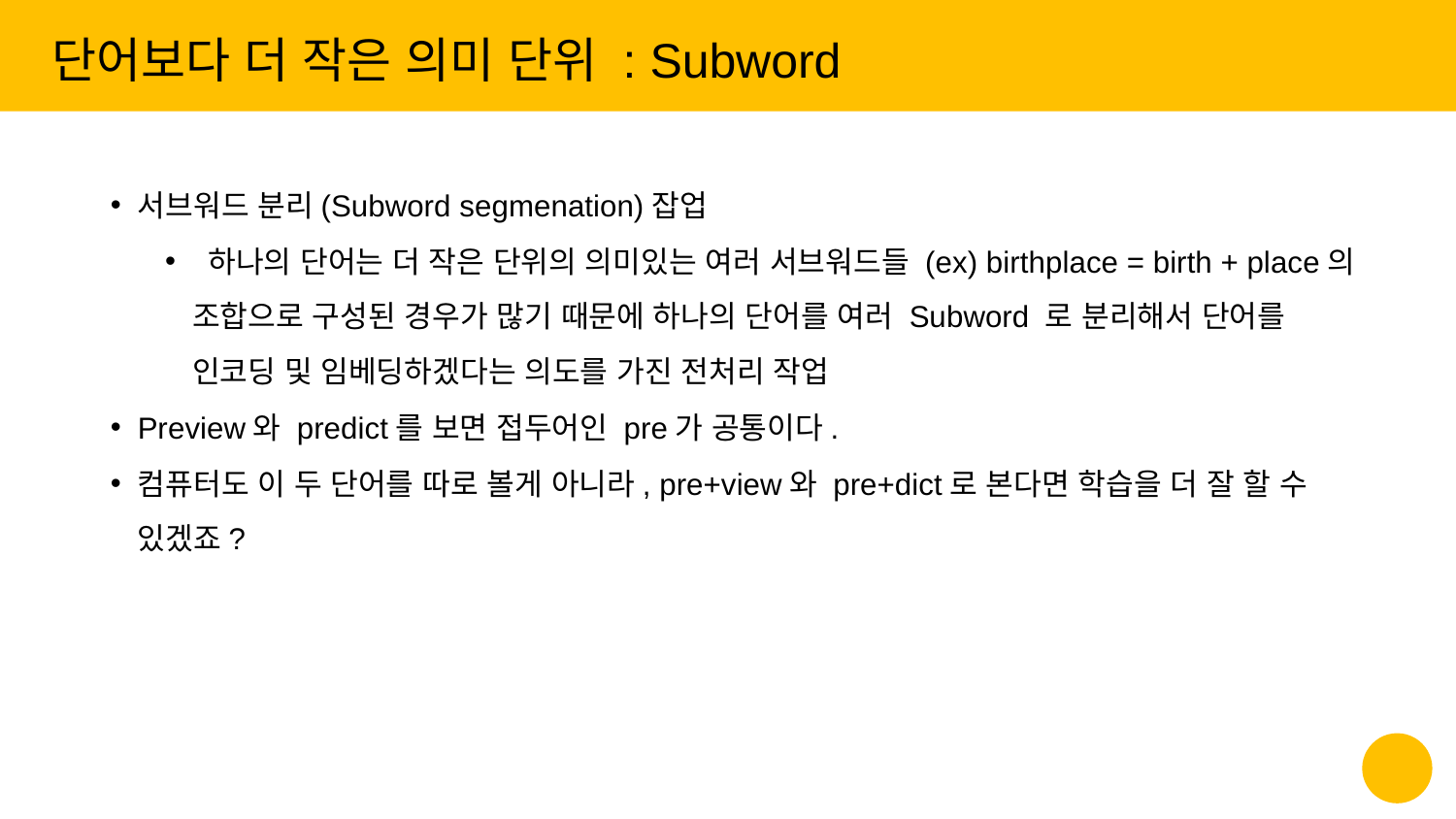

단어보다 더 작은 의미 단위 : Subword
서브워드 분리(Subword segmenation)잡업
 하나의 단어는 더 작은 단위의 의미있는 여러 서브워드들 (ex) birthplace = birth + place의 조합으로 구성된 경우가 많기 때문에 하나의 단어를 여러 Subword 로 분리해서 단어를 인코딩 및 임베딩하겠다는 의도를 가진 전처리 작업
Preview와 predict를 보면 접두어인 pre가 공통이다.
컴퓨터도 이 두 단어를 따로 볼게 아니라, pre+view와 pre+dict로 본다면 학습을 더 잘 할 수 있겠죠?
40